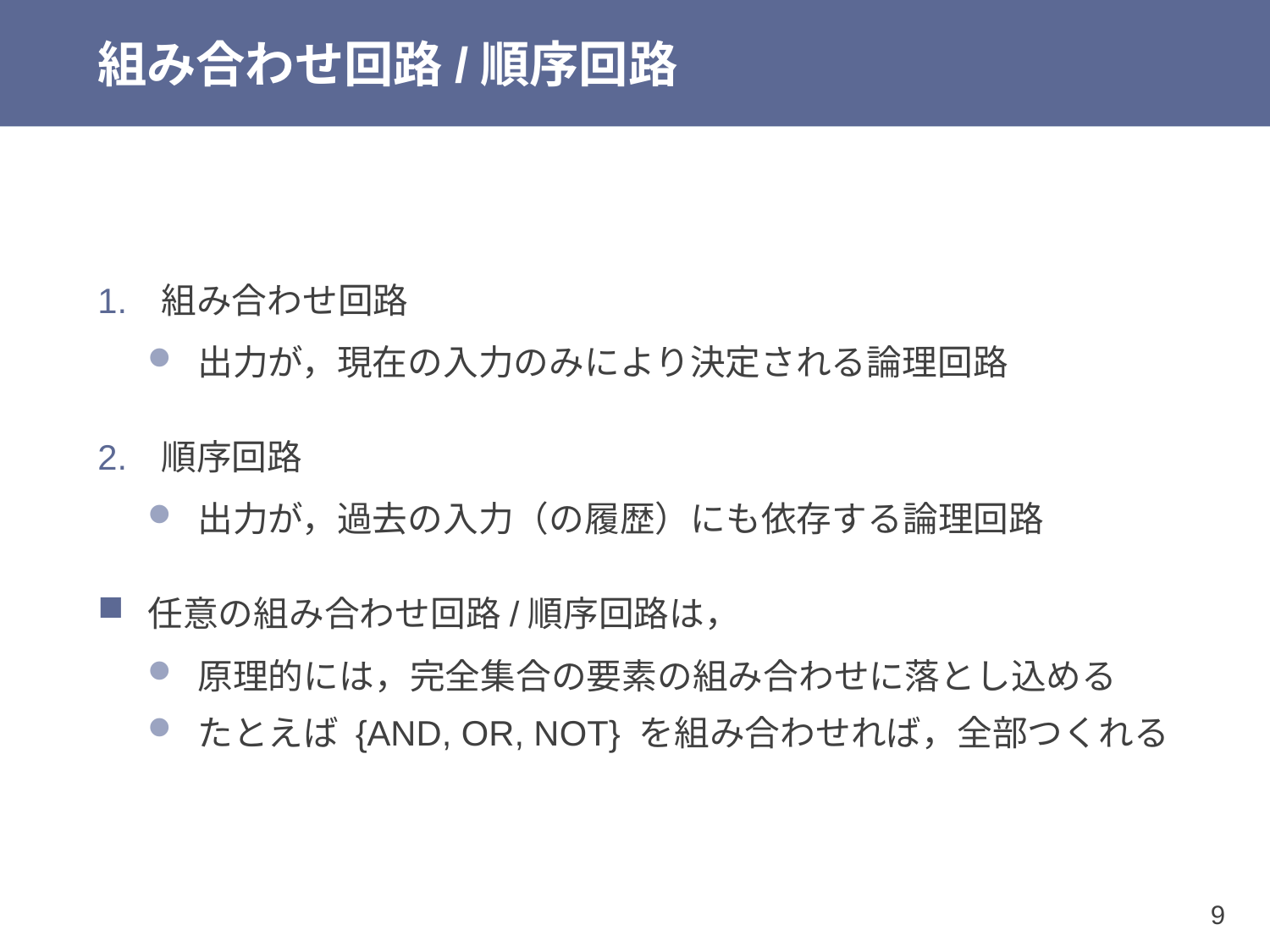

# 組み合わせ回路/順序回路
組み合わせ回路
出力が，現在の入力のみにより決定される論理回路
順序回路
出力が，過去の入力（の履歴）にも依存する論理回路
任意の組み合わせ回路/順序回路は，
原理的には，完全集合の要素の組み合わせに落とし込める
たとえば {AND, OR, NOT} を組み合わせれば，全部つくれる